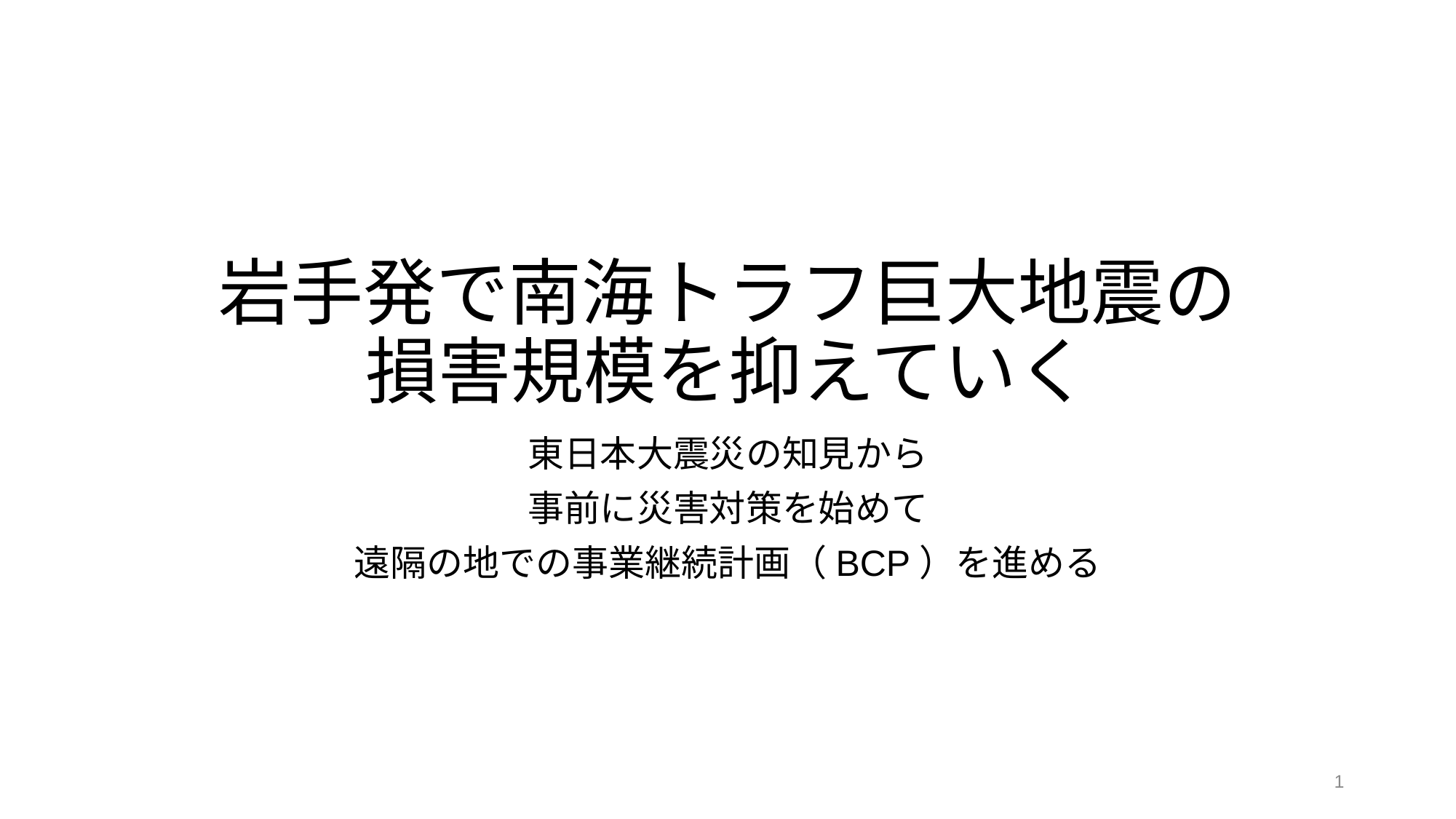

# 岩手発で南海トラフ巨大地震の損害規模を抑えていく
東日本大震災の知見から
事前に災害対策を始めて
遠隔の地での事業継続計画（BCP）を進める
1